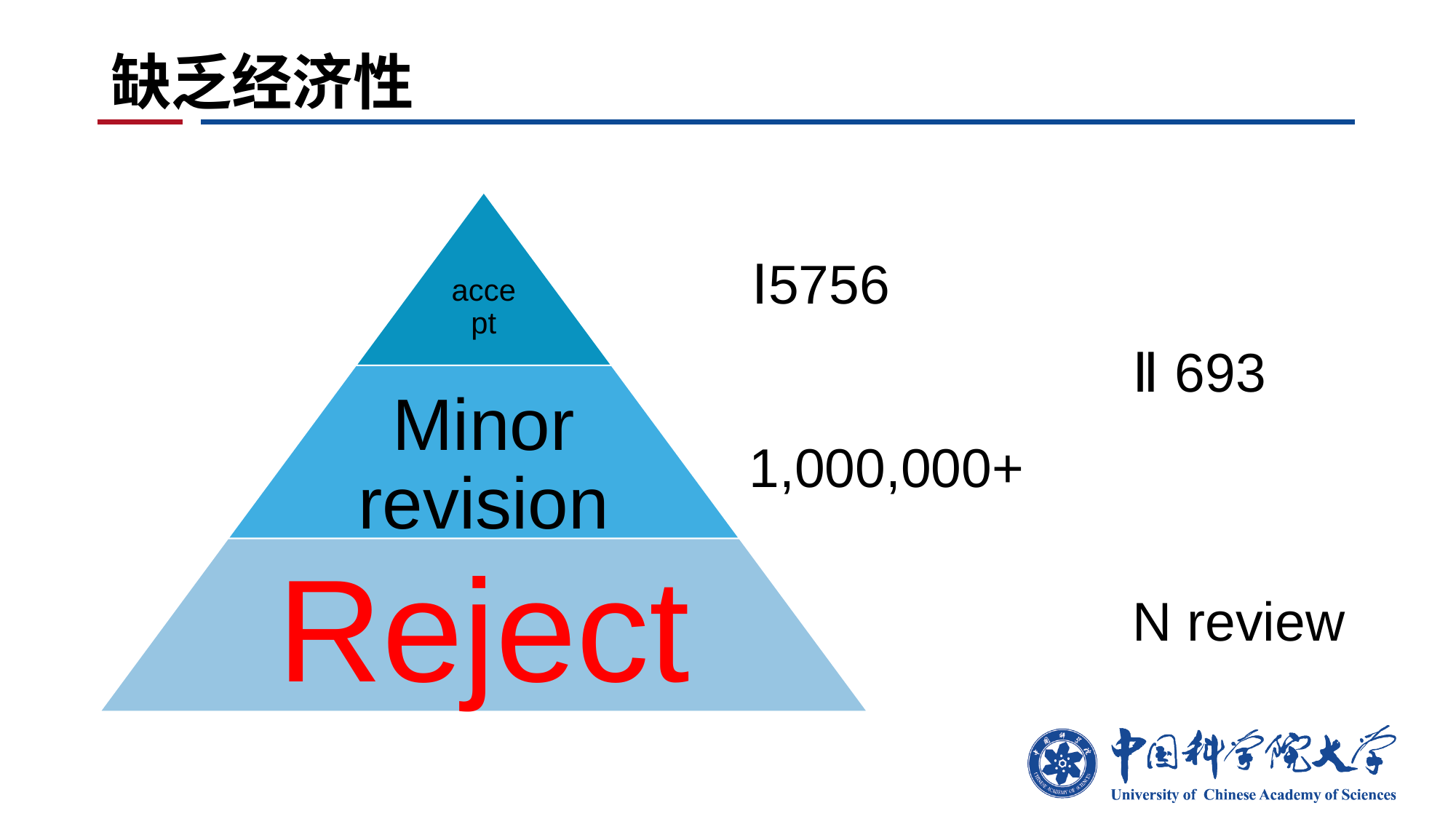

# 缺乏经济性
accept
Minor revision
Reject
Ⅰ5756
Ⅱ 693
1,000,000+
N review